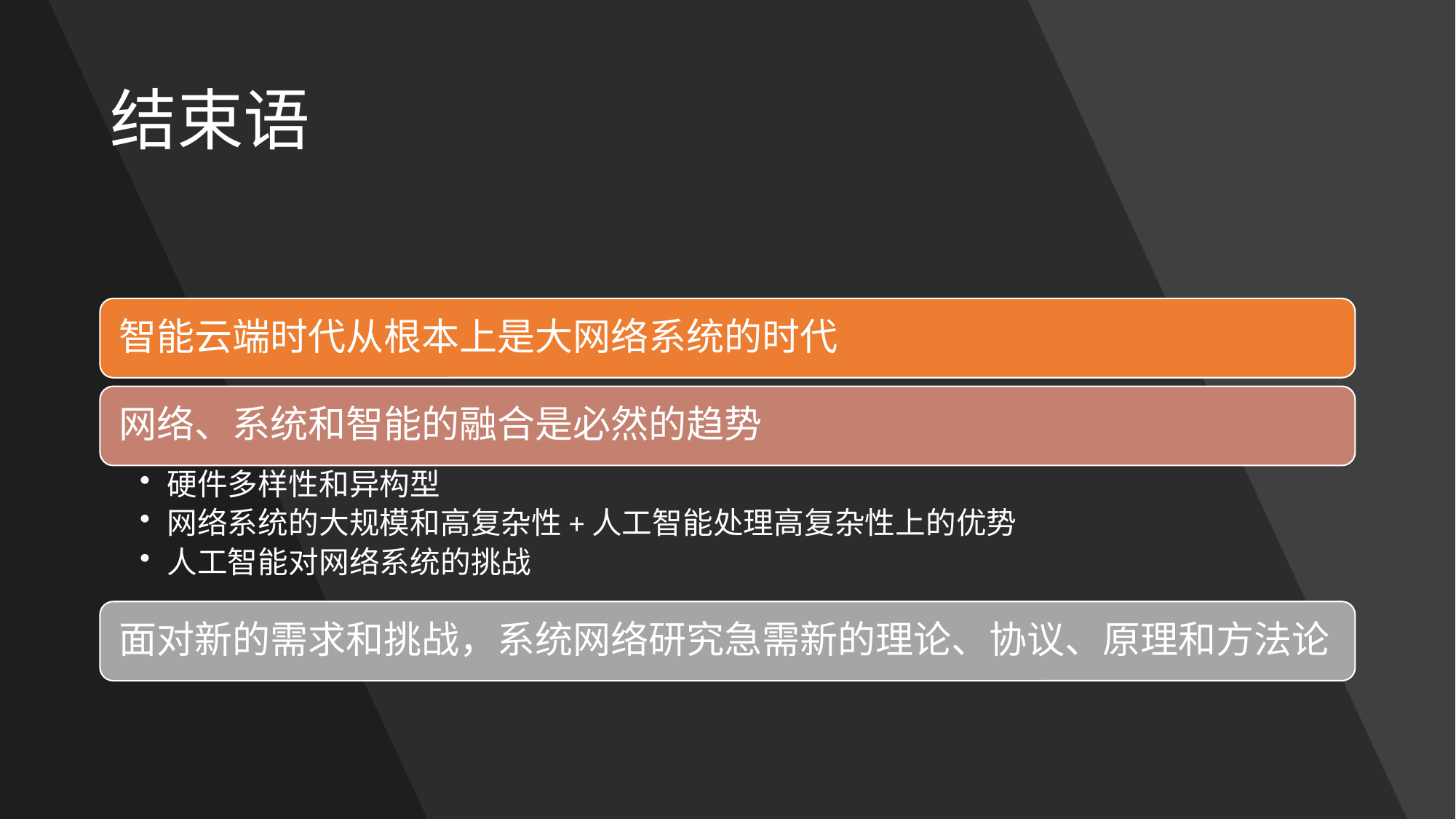

# 结束语
智能云端时代从根本上是大网络系统的时代
网络、系统和智能的融合是必然的趋势
硬件多样性和异构型
网络系统的大规模和高复杂性+人工智能处理高复杂性上的优势
人工智能对网络系统的挑战
面对新的需求和挑战，系统网络研究急需新的理论、协议、原理和方法论